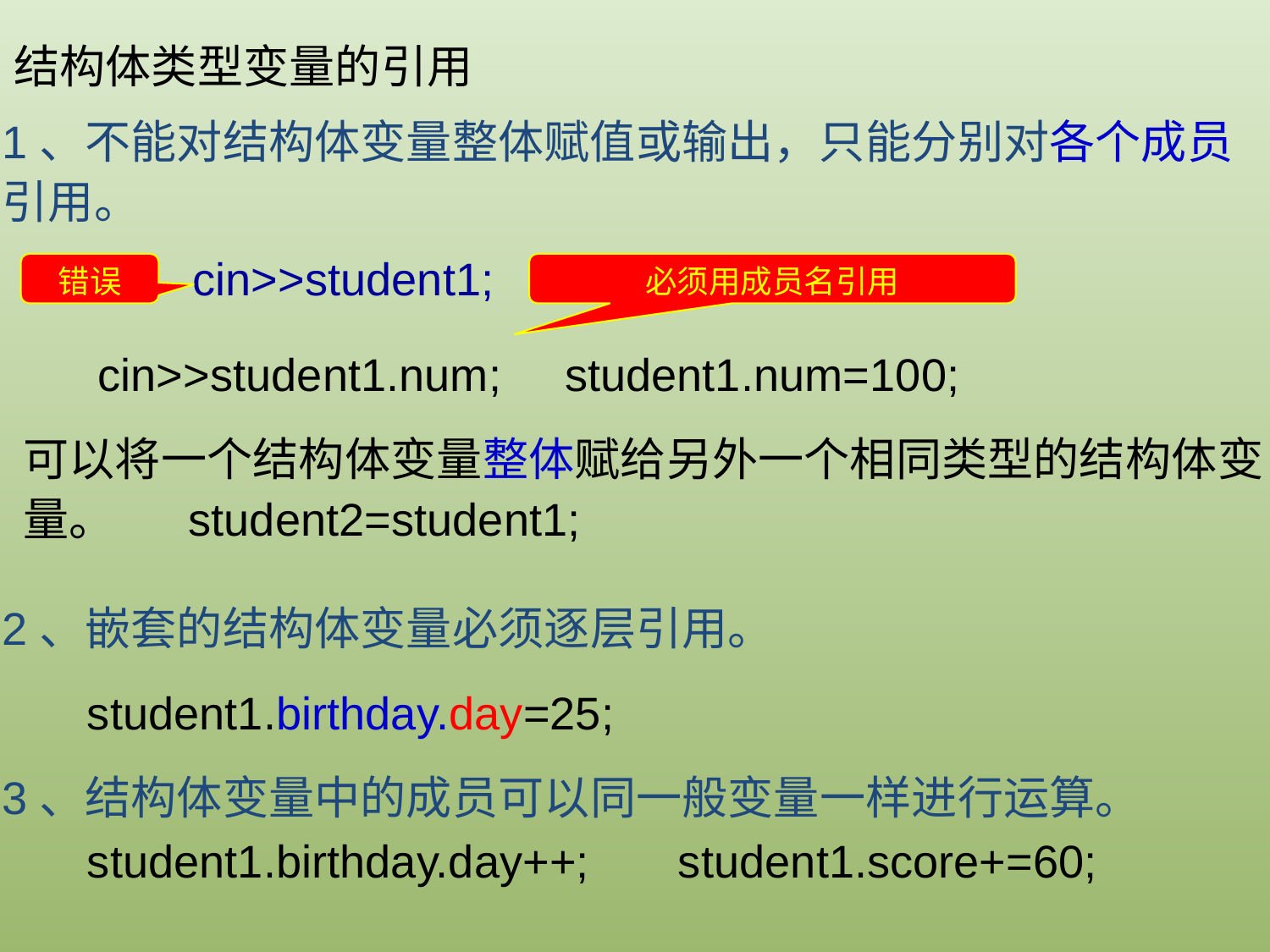

结构体类型变量的引用
1、不能对结构体变量整体赋值或输出，只能分别对各个成员引用。
cin>>student1;
错误
必须用成员名引用
cin>>student1.num;     student1.num=100;
可以将一个结构体变量整体赋给另外一个相同类型的结构体变量。      student2=student1;
2、嵌套的结构体变量必须逐层引用。
student1.birthday.day=25;
3、结构体变量中的成员可以同一般变量一样进行运算。
student1.birthday.day++;       student1.score+=60;
391